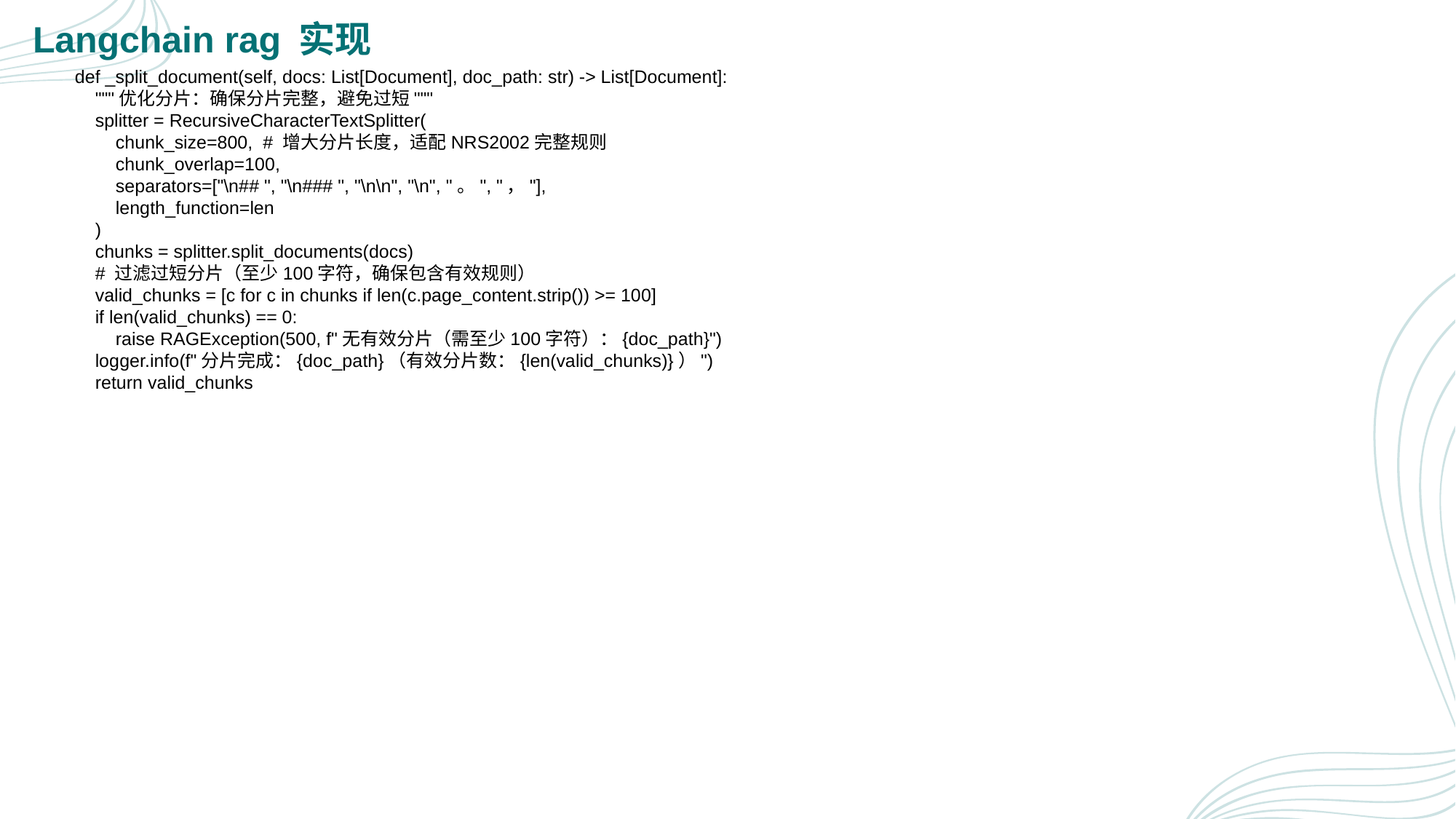

Langchain rag 实现
    def _split_document(self, docs: List[Document], doc_path: str) -> List[Document]:
        """优化分片：确保分片完整，避免过短"""
        splitter = RecursiveCharacterTextSplitter(
            chunk_size=800,  # 增大分片长度，适配NRS2002完整规则
            chunk_overlap=100,
            separators=["\n## ", "\n### ", "\n\n", "\n", "。", "，"],
            length_function=len
        )
        chunks = splitter.split_documents(docs)
        # 过滤过短分片（至少100字符，确保包含有效规则）
        valid_chunks = [c for c in chunks if len(c.page_content.strip()) >= 100]
        if len(valid_chunks) == 0:
            raise RAGException(500, f"无有效分片（需至少100字符）：{doc_path}")
        logger.info(f"分片完成：{doc_path}（有效分片数：{len(valid_chunks)}）")
        return valid_chunks